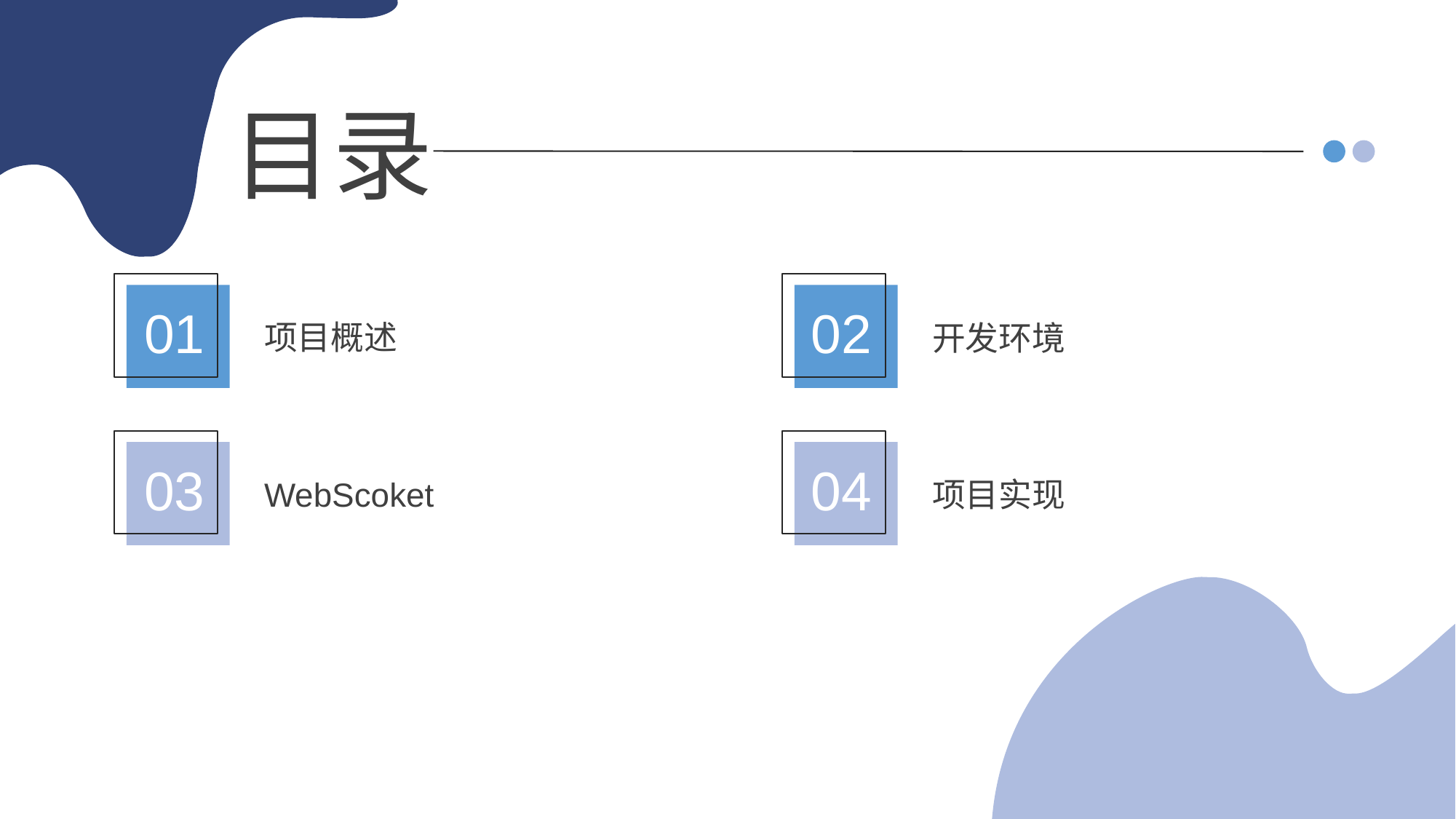

目录

项目概述

开发环境

01
02

WebScoket
项目实现

03
04